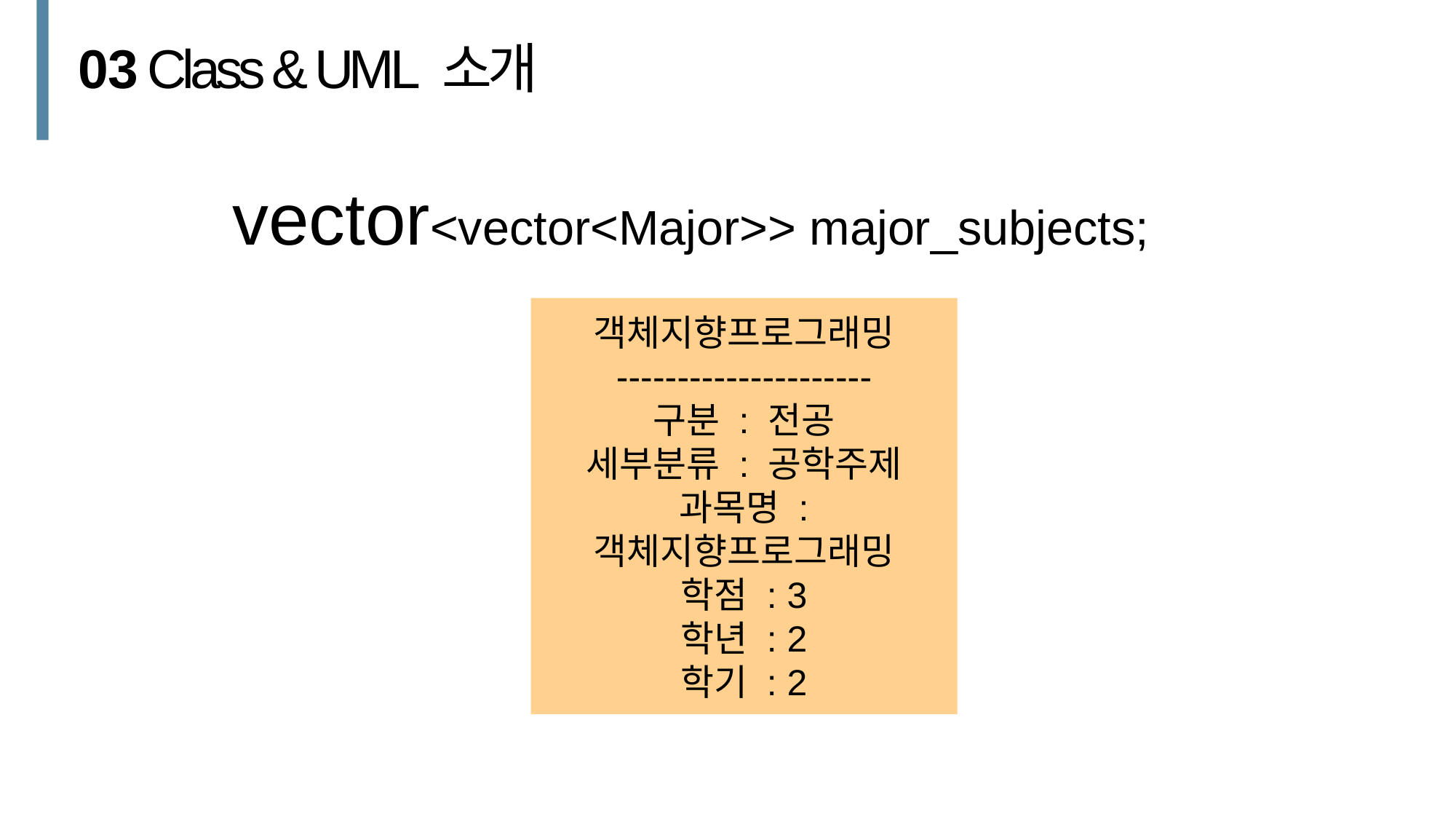

03
Class & UML 소개
vector<vector<Major>> major_subjects;
객체지향프로그래밍
---------------------
구분 : 전공
세부분류 : 공학주제
과목명 : 객체지향프로그래밍
학점 : 3
학년 : 2
학기 : 2